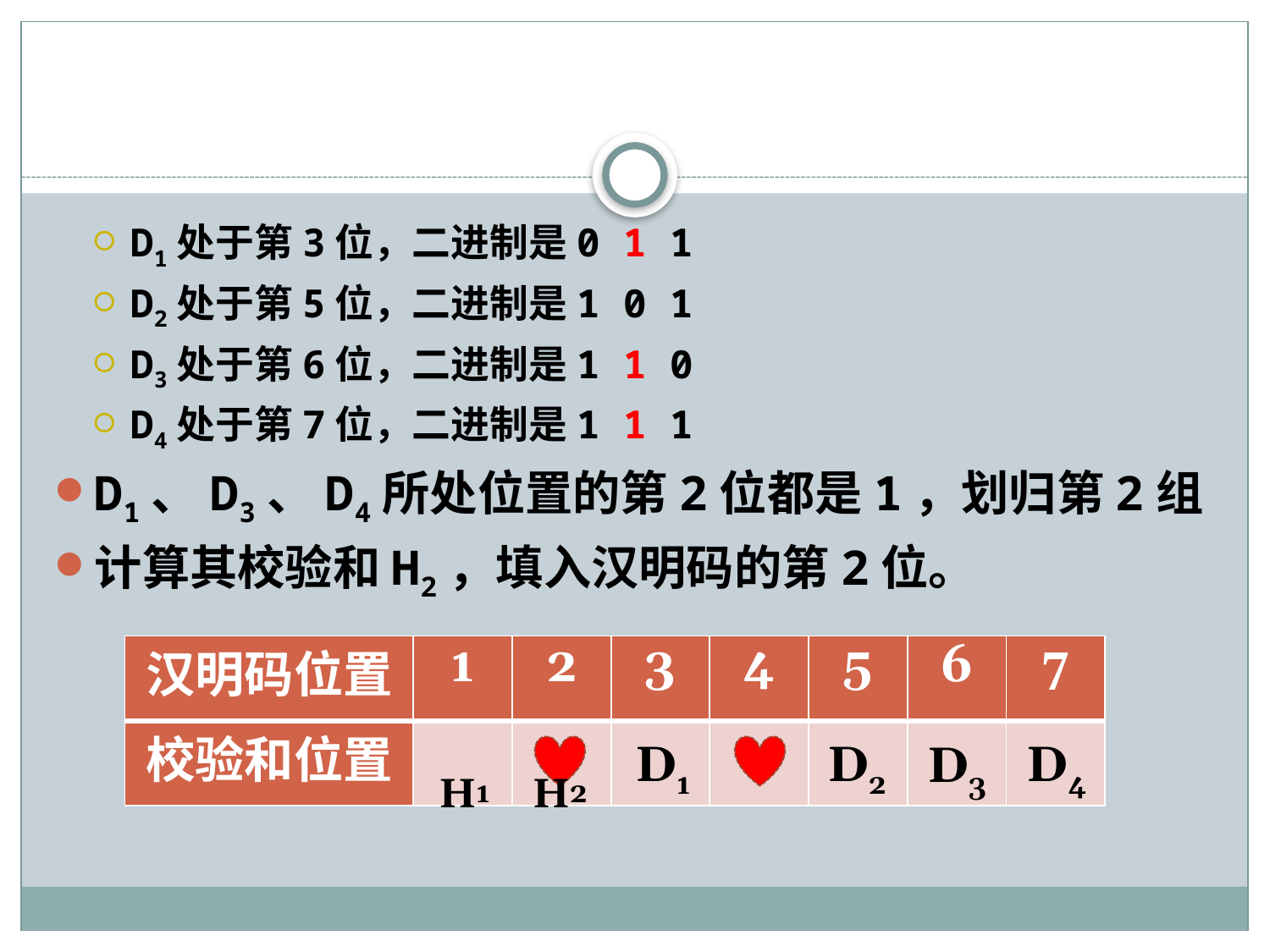

#
D1处于第3位，二进制是0 1 1
D2处于第5位，二进制是1 0 1
D3处于第6位，二进制是1 1 0
D4处于第7位，二进制是1 1 1
D1、D3、D4所处位置的第2位都是1，划归第2组
计算其校验和H2，填入汉明码的第2位。

| 汉明码位置 | 1 | 2 | 3 | 4 | 5 | 6 | 7 |
| --- | --- | --- | --- | --- | --- | --- | --- |
| 校验和位置 |  |  |  |  |  |  |  |
H1
H2
D1
D2
D4
D3